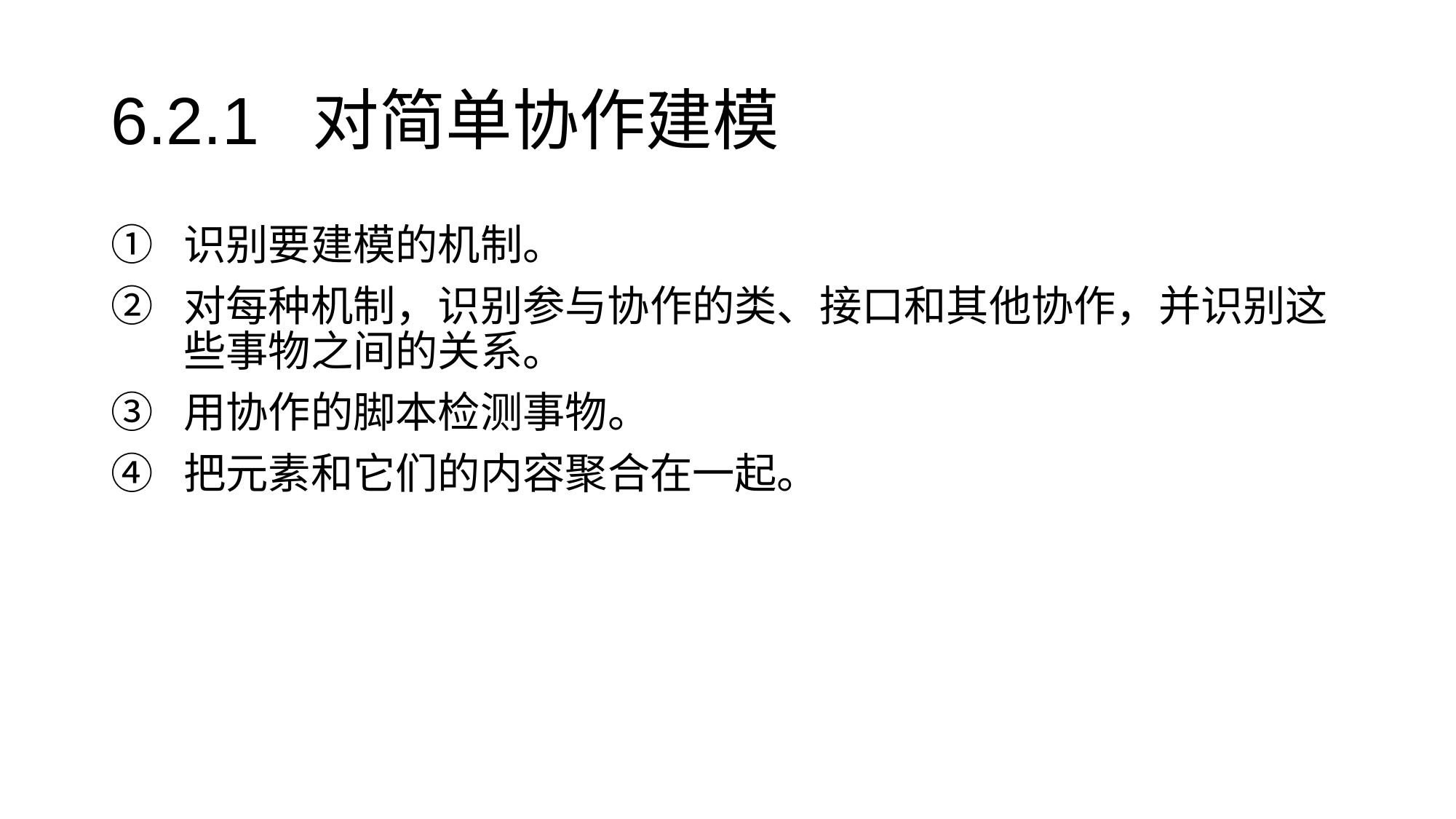

# 6.2.1  对简单协作建模
识别要建模的机制。
对每种机制，识别参与协作的类、接口和其他协作，并识别这些事物之间的关系。
用协作的脚本检测事物。
把元素和它们的内容聚合在一起。